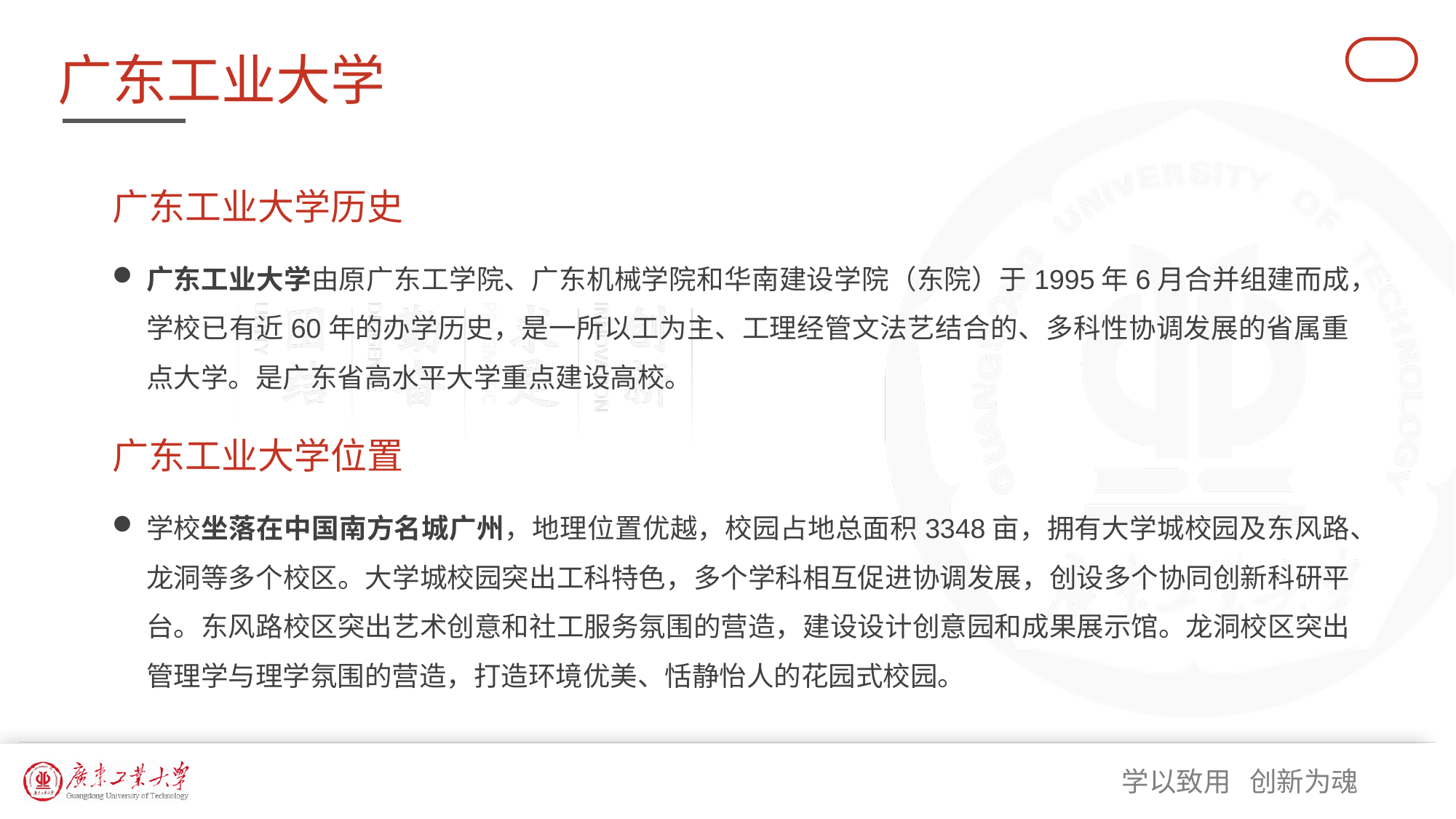

8
# 广东工业大学
广东工业大学历史
广东工业大学由原广东工学院、广东机械学院和华南建设学院（东院）于1995年6月合并组建而成，学校已有近60年的办学历史，是一所以工为主、工理经管文法艺结合的、多科性协调发展的省属重点大学。是广东省高水平大学重点建设高校。
广东工业大学位置
学校坐落在中国南方名城广州，地理位置优越，校园占地总面积3348亩，拥有大学城校园及东风路、龙洞等多个校区。大学城校园突出工科特色，多个学科相互促进协调发展，创设多个协同创新科研平台。东风路校区突出艺术创意和社工服务氛围的营造，建设设计创意园和成果展示馆。龙洞校区突出管理学与理学氛围的营造，打造环境优美、恬静怡人的花园式校园。